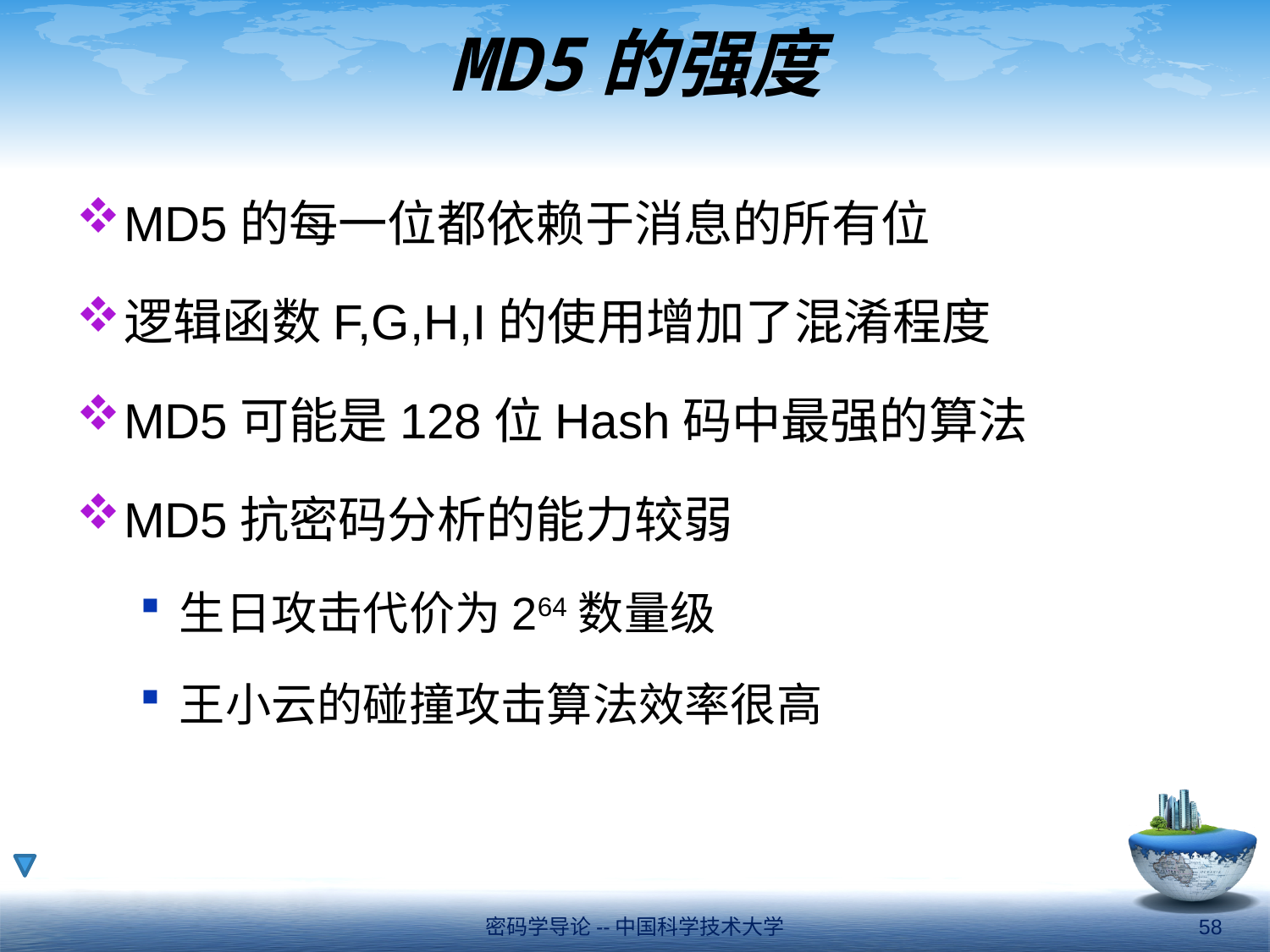

# MD5的强度
MD5的每一位都依赖于消息的所有位
逻辑函数F,G,H,I的使用增加了混淆程度
MD5可能是128位Hash码中最强的算法
MD5抗密码分析的能力较弱
生日攻击代价为264数量级
王小云的碰撞攻击算法效率很高

密码学导论--中国科学技术大学
58